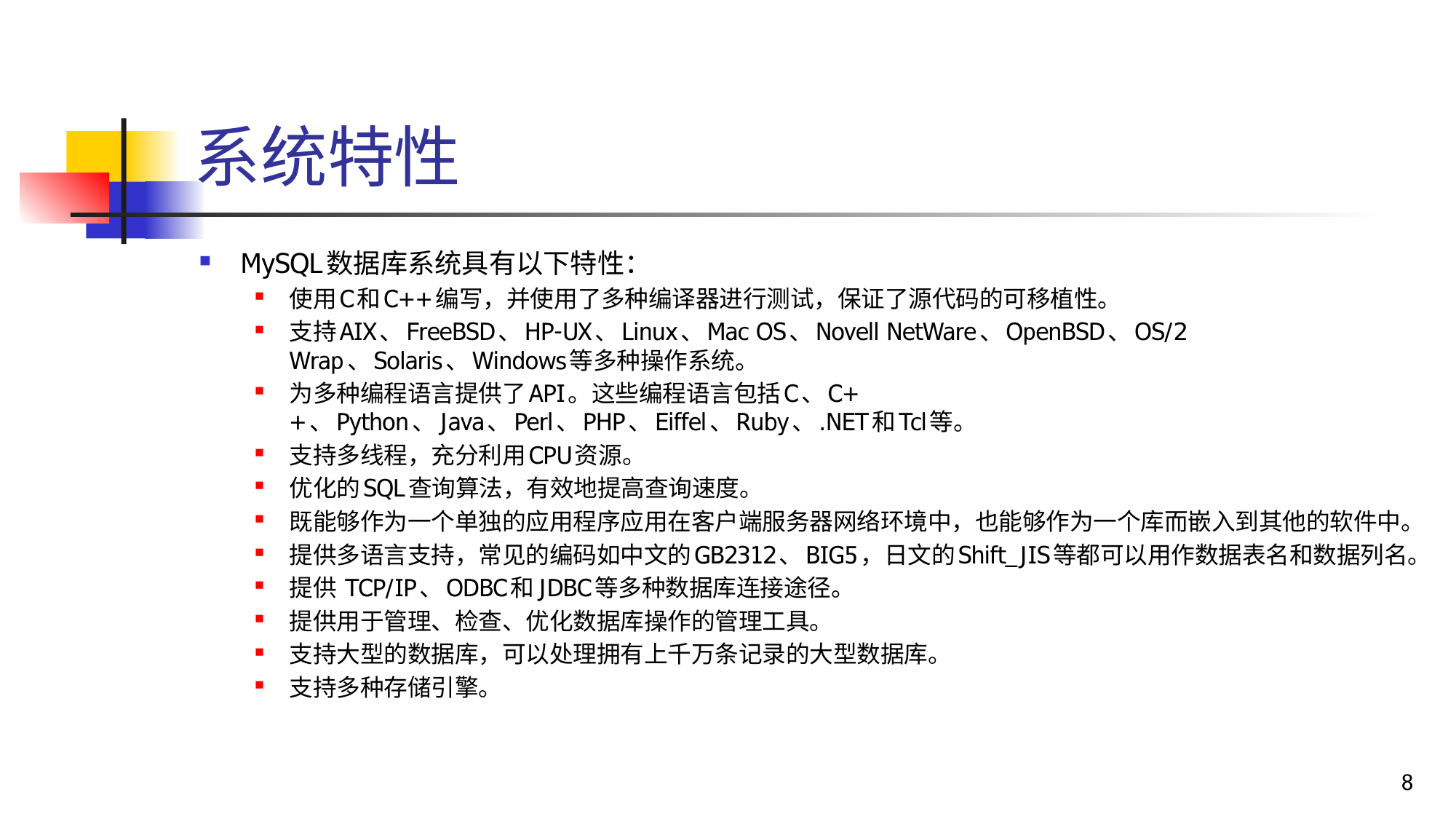

# 系统特性
MySQL数据库系统具有以下特性：
使用C和C++编写，并使用了多种编译器进行测试，保证了源代码的可移植性。
支持AIX、FreeBSD、HP-UX、Linux、Mac OS、Novell NetWare、OpenBSD、OS/2 Wrap、Solaris、Windows等多种操作系统。
为多种编程语言提供了API。这些编程语言包括C、C++、Python、Java、Perl、PHP、Eiffel、Ruby、.NET和Tcl等。
支持多线程，充分利用CPU资源。
优化的SQL查询算法，有效地提高查询速度。
既能够作为一个单独的应用程序应用在客户端服务器网络环境中，也能够作为一个库而嵌入到其他的软件中。
提供多语言支持，常见的编码如中文的GB2312、BIG5，日文的Shift_JIS等都可以用作数据表名和数据列名。
提供 TCP/IP、ODBC和JDBC等多种数据库连接途径。
提供用于管理、检查、优化数据库操作的管理工具。
支持大型的数据库，可以处理拥有上千万条记录的大型数据库。
支持多种存储引擎。
8